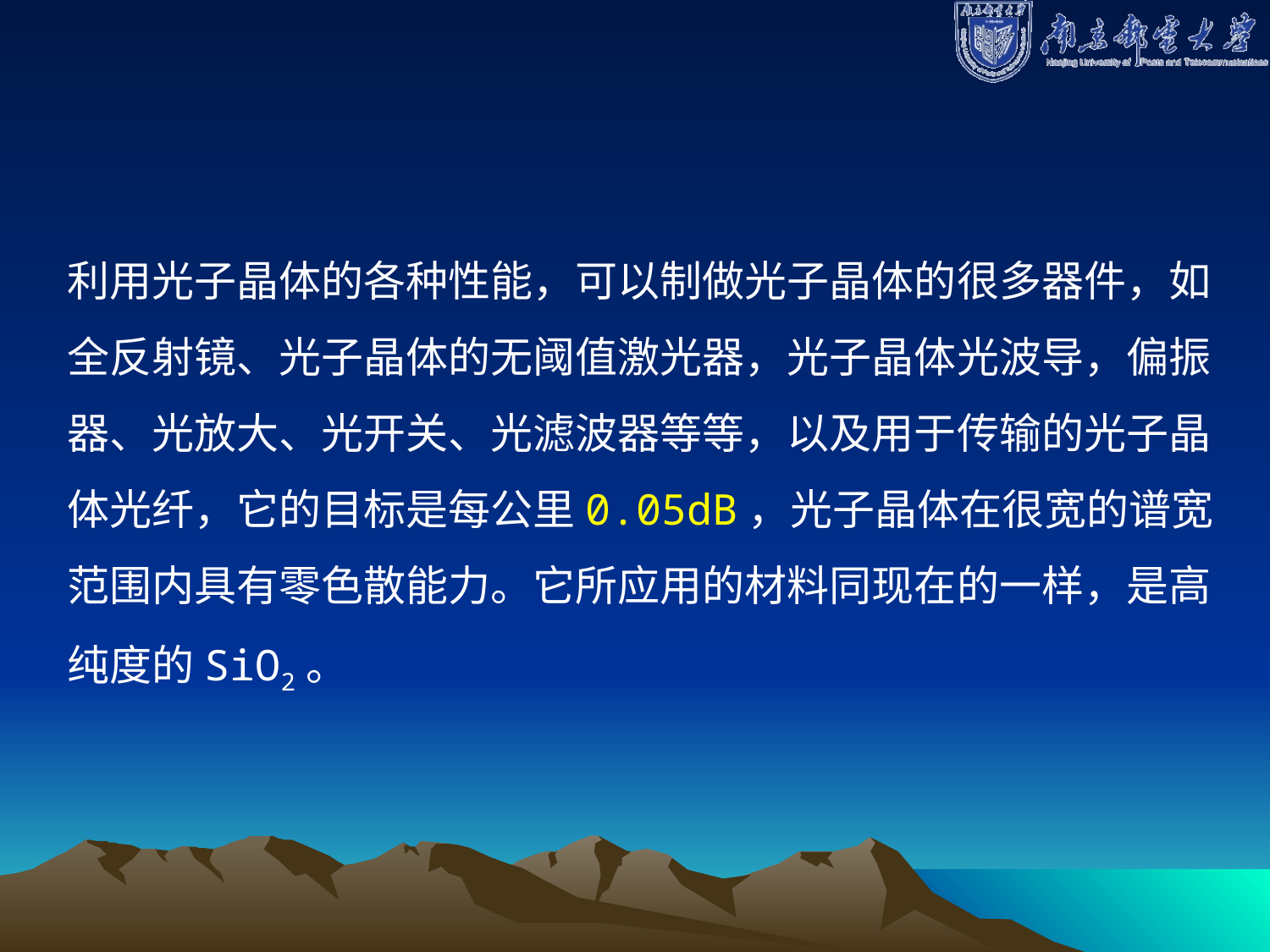

利用光子晶体的各种性能，可以制做光子晶体的很多器件，如全反射镜、光子晶体的无阈值激光器，光子晶体光波导，偏振器、光放大、光开关、光滤波器等等，以及用于传输的光子晶体光纤，它的目标是每公里0.05dB，光子晶体在很宽的谱宽范围内具有零色散能力。它所应用的材料同现在的一样，是高纯度的SiO2。

29